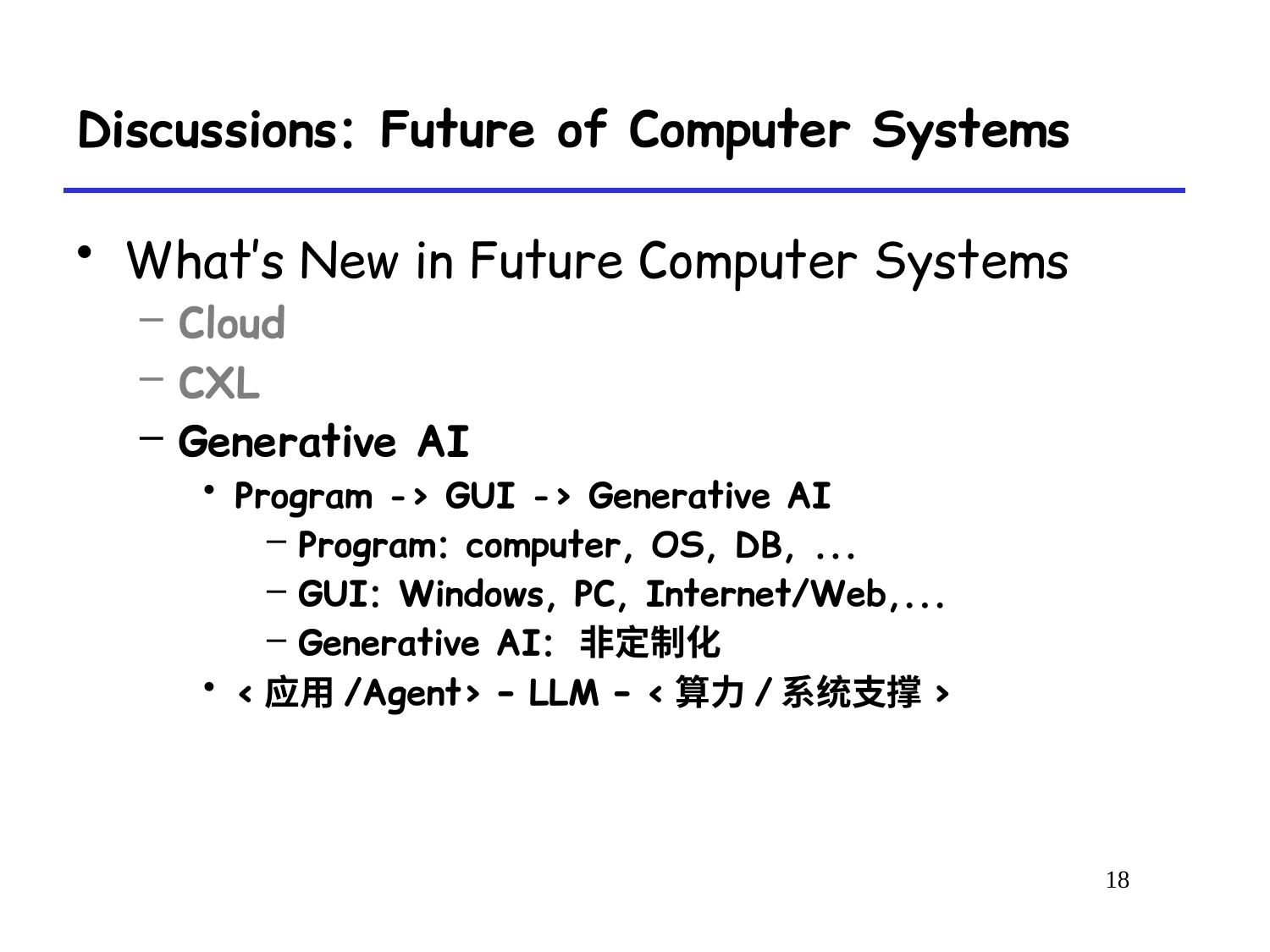

# Discussions: Future of Computer Systems
What’s New in Future Computer Systems
Cloud
CXL
Generative AI
Program -> GUI -> Generative AI
Program: computer, OS, DB, ...
GUI: Windows, PC, Internet/Web,...
Generative AI: 非定制化
<应用/Agent> – LLM – <算力/系统支撑>
18